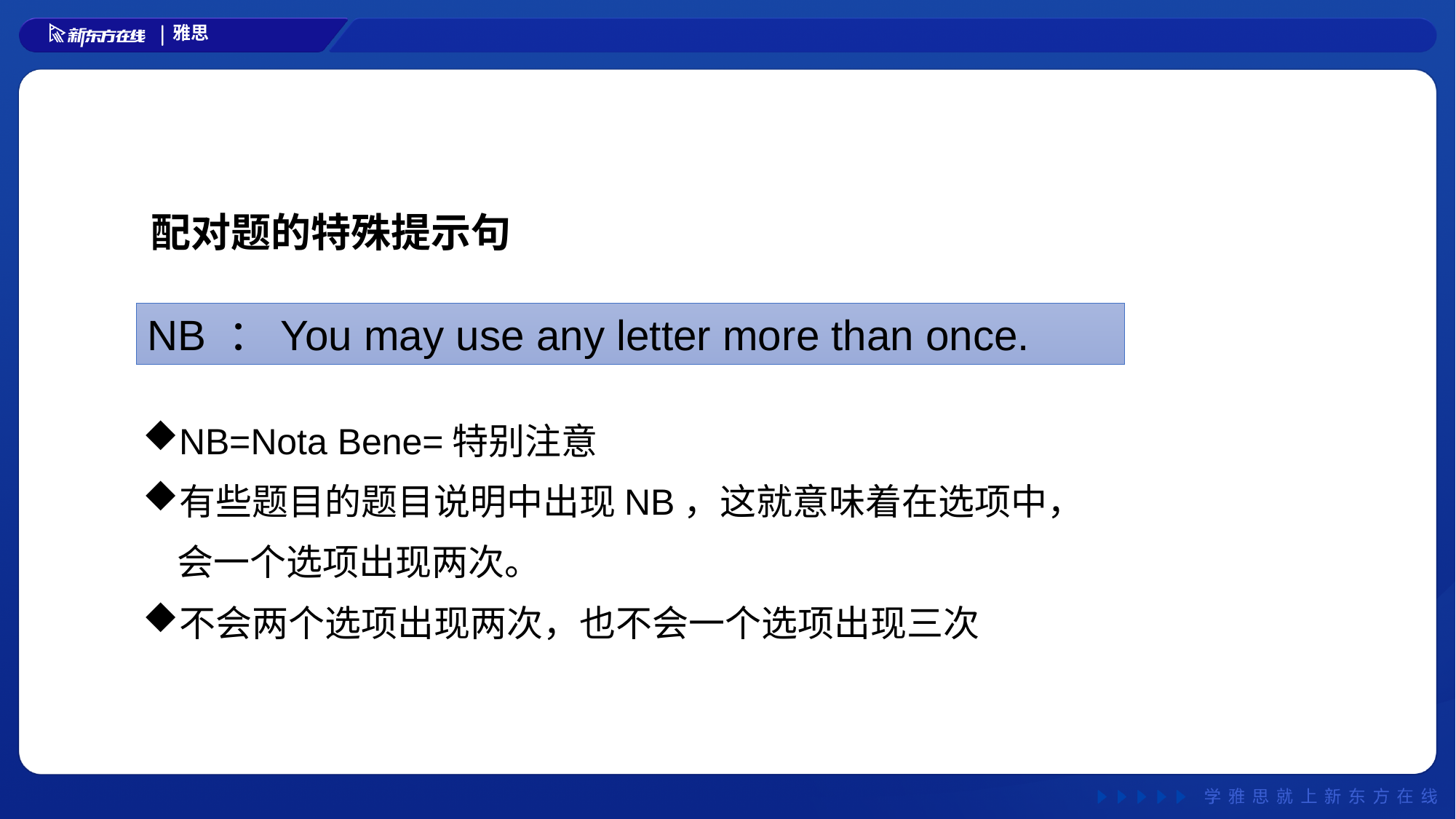

#
配对题的特殊提示句

NB ：You may use any letter more than once.
NB=Nota Bene=特别注意
有些题目的题目说明中出现NB，这就意味着在选项中，会一个选项出现两次。
不会两个选项出现两次，也不会一个选项出现三次